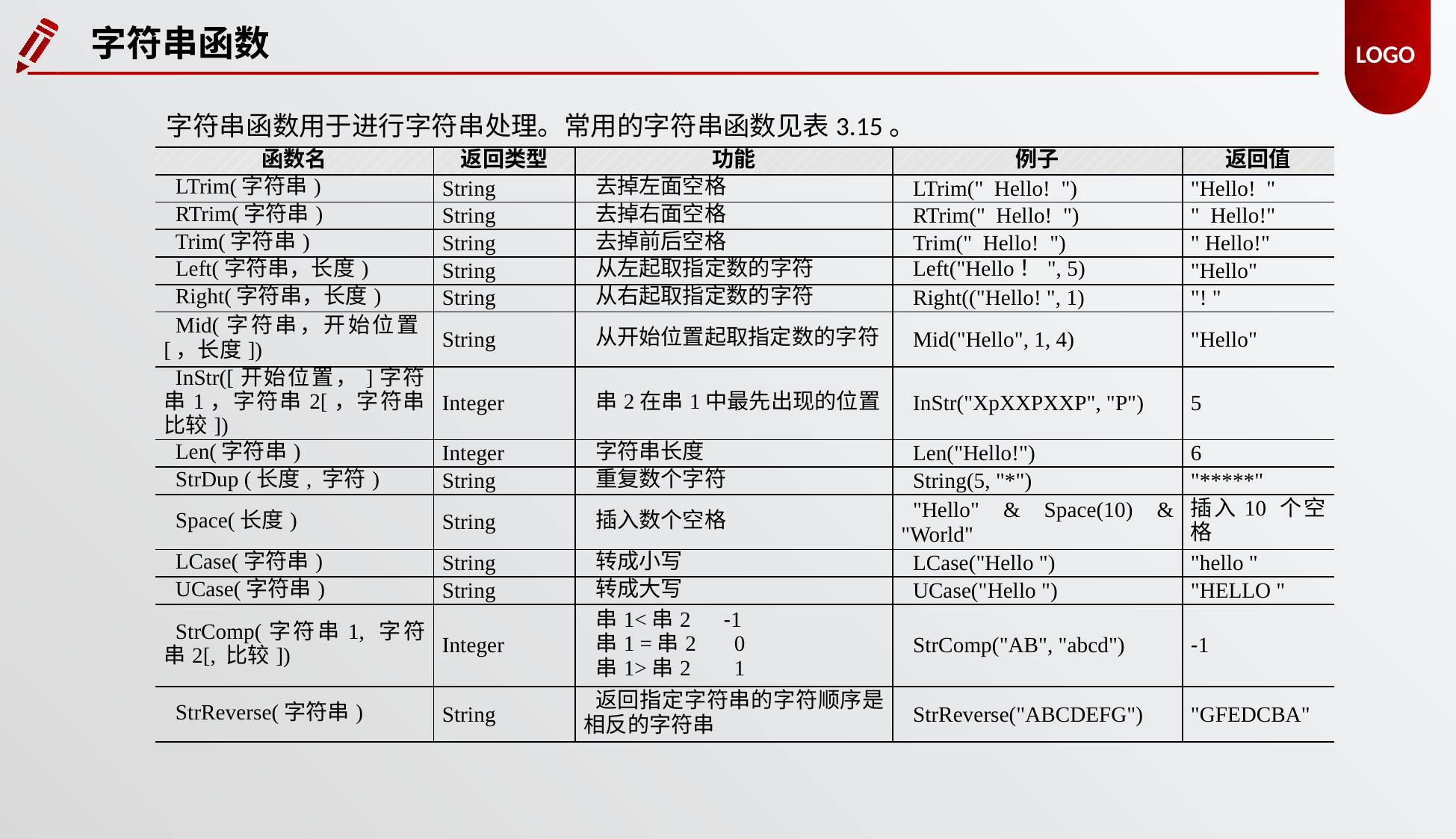

字符串函数
字符串函数用于进行字符串处理。常用的字符串函数见表3.15。
| 函数名 | 返回类型 | 功能 | 例子 | 返回值 |
| --- | --- | --- | --- | --- |
| LTrim(字符串) | String | 去掉左面空格 | LTrim(" Hello! ") | "Hello! " |
| RTrim(字符串) | String | 去掉右面空格 | RTrim(" Hello! ") | " Hello!" |
| Trim(字符串) | String | 去掉前后空格 | Trim(" Hello! ") | " Hello!" |
| Left(字符串，长度) | String | 从左起取指定数的字符 | Left("Hello！", 5) | "Hello" |
| Right(字符串，长度) | String | 从右起取指定数的字符 | Right(("Hello! ", 1) | "! " |
| Mid(字符串，开始位置[，长度]) | String | 从开始位置起取指定数的字符 | Mid("Hello", 1, 4) | "Hello" |
| InStr([开始位置，]字符串1，字符串2[，字符串比较]) | Integer | 串2在串1中最先出现的位置 | InStr("XpXXPXXP", "P") | 5 |
| Len(字符串) | Integer | 字符串长度 | Len("Hello!") | 6 |
| StrDup (长度, 字符) | String | 重复数个字符 | String(5, "\*") | "\*\*\*\*\*" |
| Space(长度) | String | 插入数个空格 | "Hello" & Space(10) & "World" | 插入10 个空格 |
| LCase(字符串) | String | 转成小写 | LCase("Hello ") | "hello " |
| UCase(字符串) | String | 转成大写 | UCase("Hello ") | "HELLO " |
| StrComp(字符串1, 字符串2[, 比较]) | Integer | 串1<串2 -1 串1 =串2  0 串1>串2   1 | StrComp("AB", "abcd") | -1 |
| StrReverse(字符串) | String | 返回指定字符串的字符顺序是相反的字符串 | StrReverse("ABCDEFG") | "GFEDCBA" |